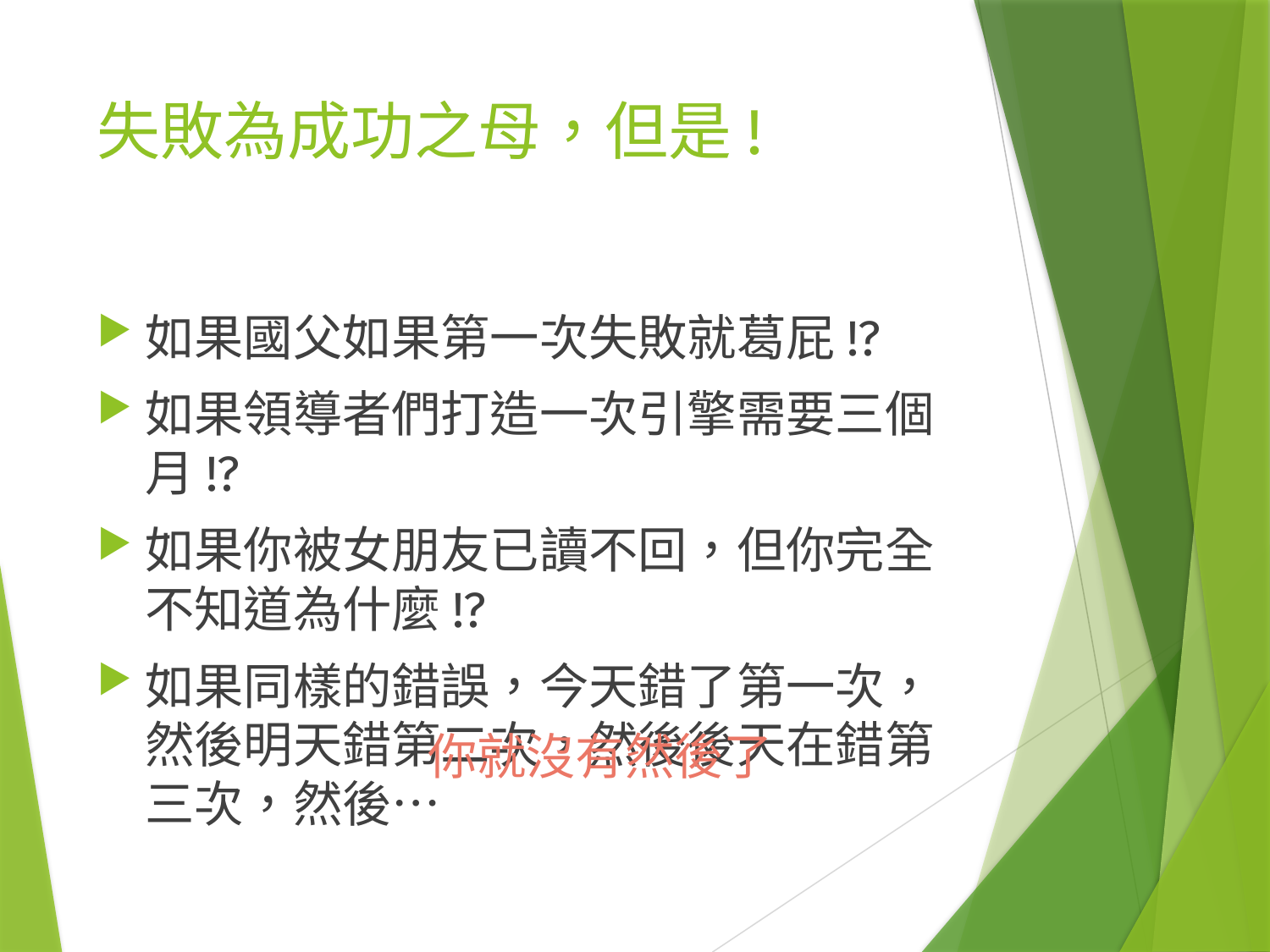

# 失敗為成功之母，但是!
如果國父如果第一次失敗就葛屁!?
如果領導者們打造一次引擎需要三個月!?
如果你被女朋友已讀不回，但你完全不知道為什麼!?
如果同樣的錯誤，今天錯了第一次，然後明天錯第二次，然後後天在錯第三次，然後…

你就沒有然後了